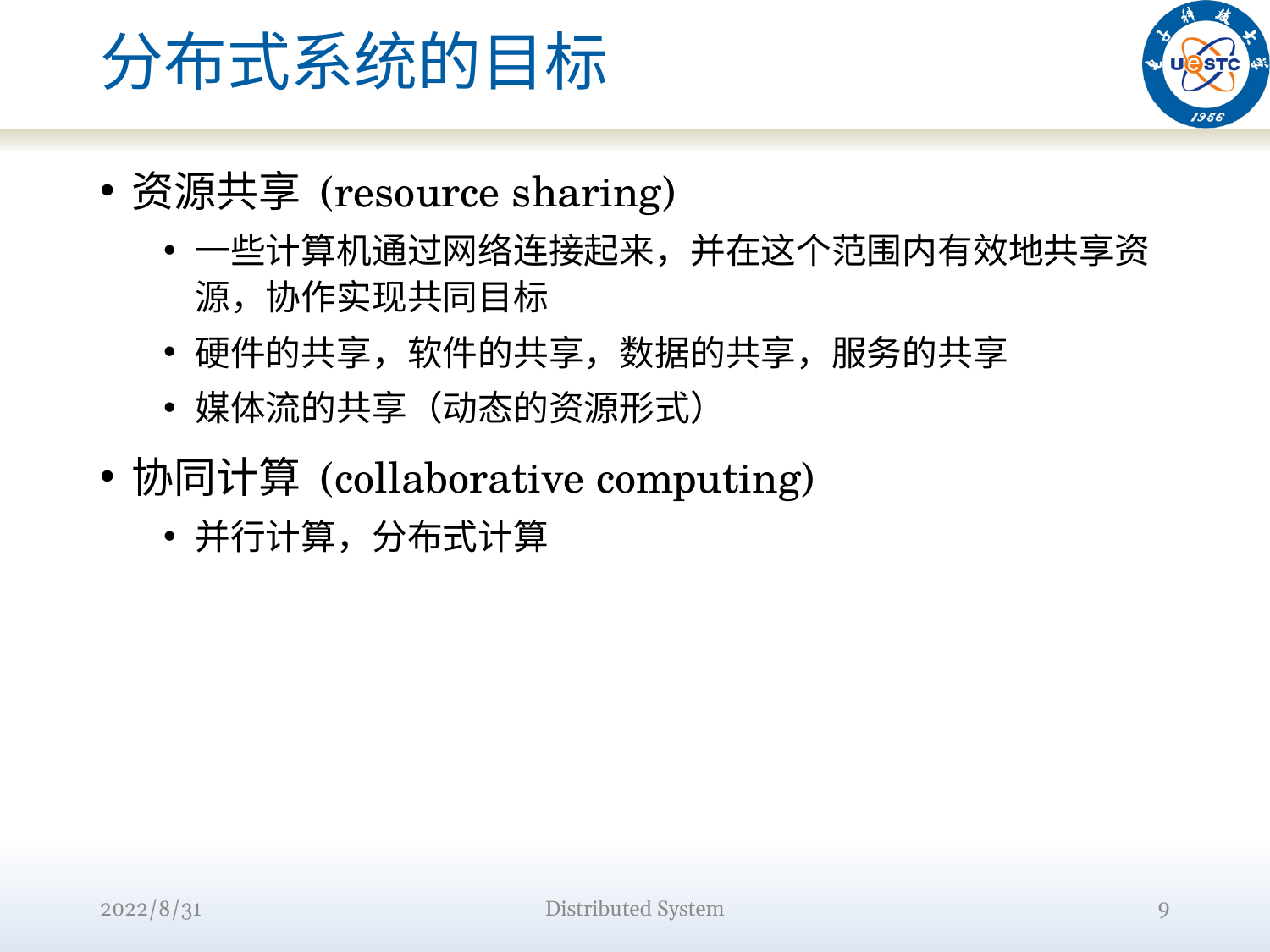

# 分布式系统的目标
资源共享 (resource sharing)
一些计算机通过网络连接起来，并在这个范围内有效地共享资源，协作实现共同目标
硬件的共享，软件的共享，数据的共享，服务的共享
媒体流的共享（动态的资源形式）
协同计算 (collaborative computing)
并行计算，分布式计算

2022/8/31
Distributed System
9